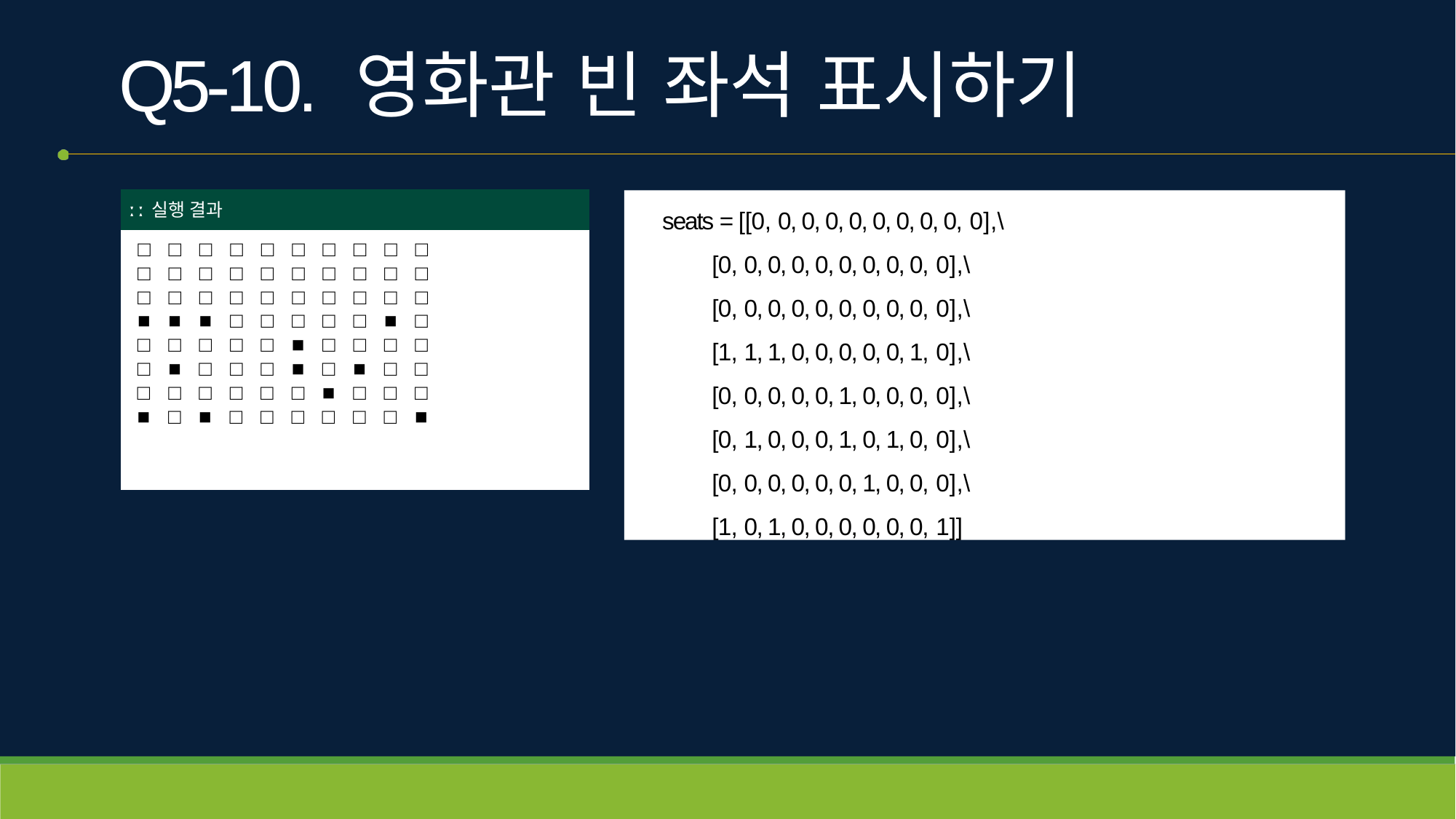

# Q5-10. 영화관 빈 좌석 표시하기

| ː ː 실행 결과 |
| --- |
| □ □ □ □ □ □ □ □ □ □ □ □ □ □ □ □ □ □ □ □ □ □ □ □ □ □ □ □ □ □ ■ ■ ■ □ □ □ □ □ ■ □ □ □ □ □ □ ■ □ □ □ □ □ ■ □ □ □ ■ □ ■ □ □ □ □ □ □ □ □ ■ □ □ □ ■ □ ■ □ □ □ □ □ □ ■ |
seats = [[0, 0, 0, 0, 0, 0, 0, 0, 0, 0],\
[0, 0, 0, 0, 0, 0, 0, 0, 0, 0],\
[0, 0, 0, 0, 0, 0, 0, 0, 0, 0],\
[1, 1, 1, 0, 0, 0, 0, 0, 1, 0],\
[0, 0, 0, 0, 0, 1, 0, 0, 0, 0],\
[0, 1, 0, 0, 0, 1, 0, 1, 0, 0],\
[0, 0, 0, 0, 0, 0, 1, 0, 0, 0],\
[1, 0, 1, 0, 0, 0, 0, 0, 0, 1]]